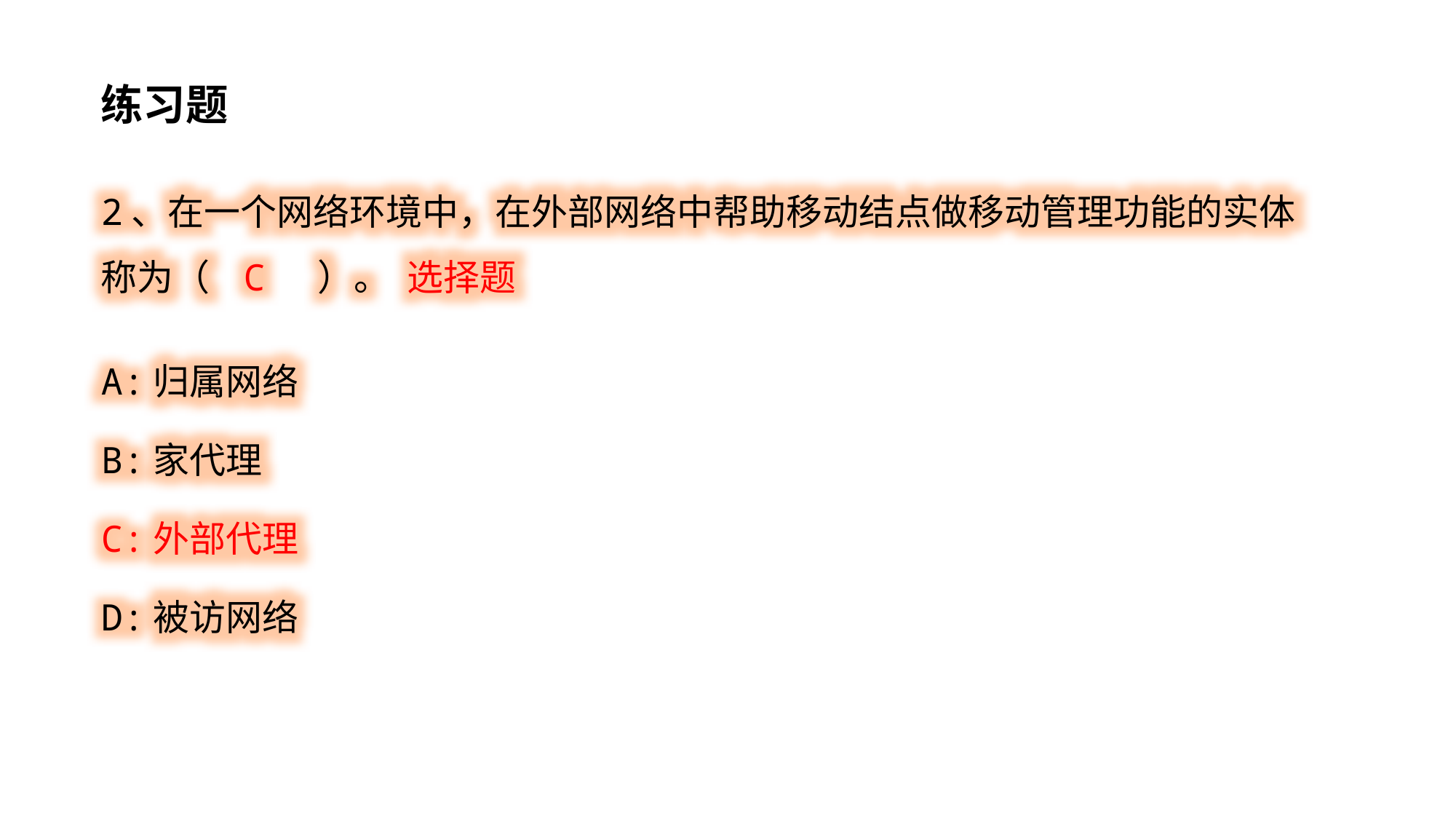

练习题
2、在一个网络环境中，在外部网络中帮助移动结点做移动管理功能的实体称为（   C  ）。  选择题

A:归属网络

B:家代理

C:外部代理

D:被访网络